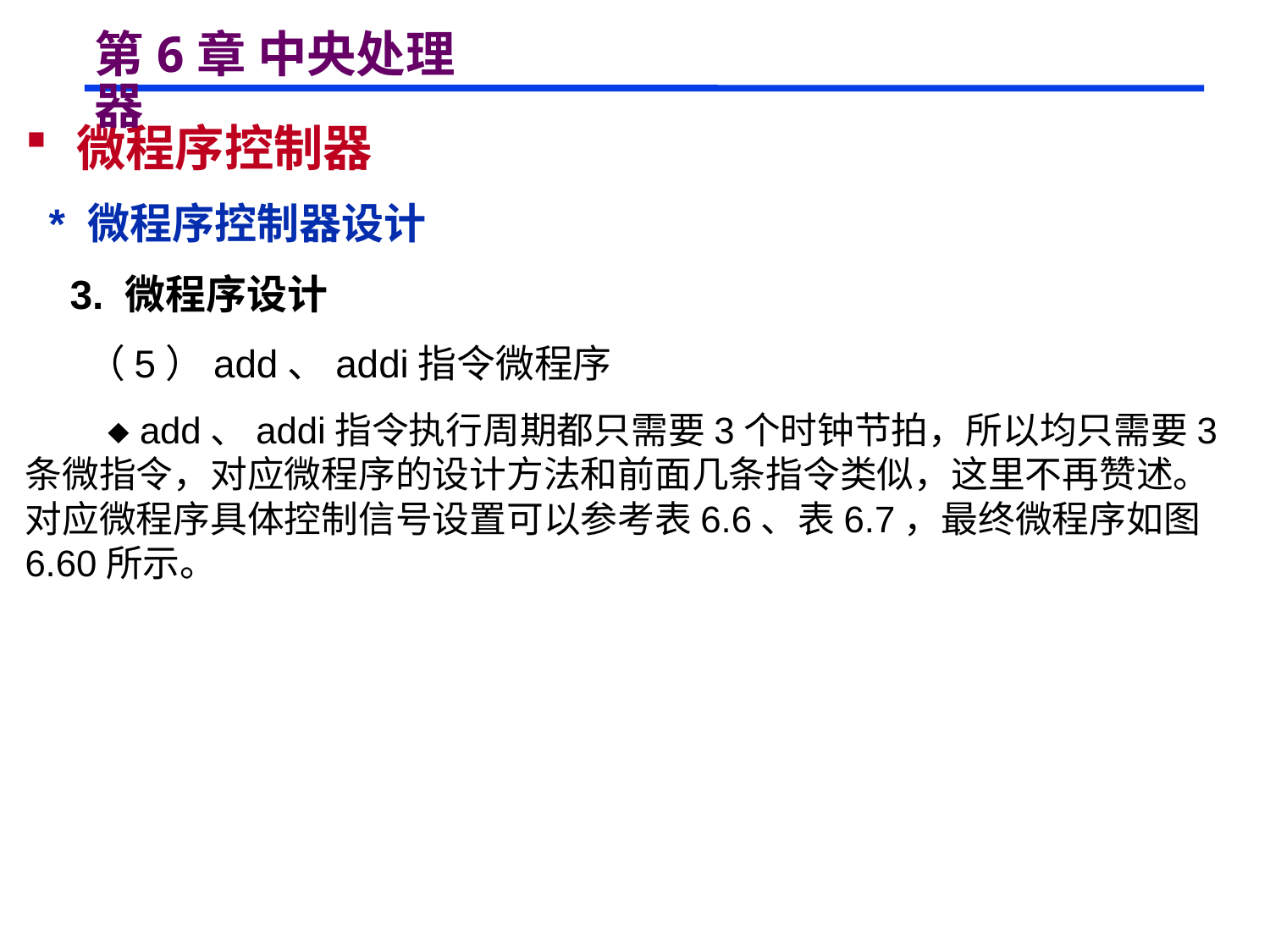

# 第6章 中央处理器
 微程序控制器
  * 微程序控制器设计
    3. 微程序设计
      （5）add、addi指令微程序
        ♦ add、addi指令执行周期都只需要3个时钟节拍，所以均只需要3条微指令，对应微程序的设计方法和前面几条指令类似，这里不再赞述。对应微程序具体控制信号设置可以参考表6.6、表6.7，最终微程序如图6.60所示。